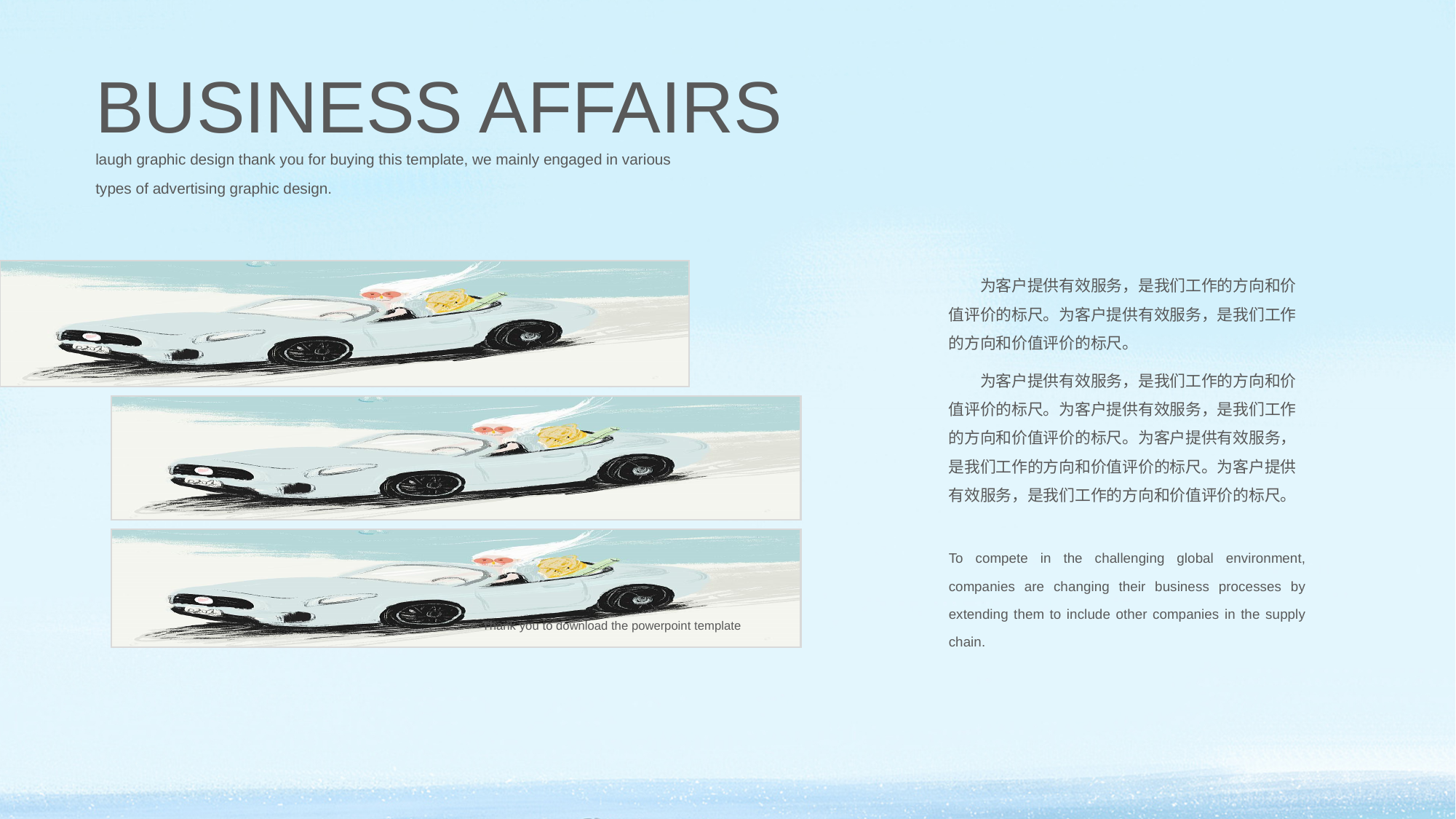

BUSINESS AFFAIRS
laugh graphic design thank you for buying this template, we mainly engaged in various types of advertising graphic design.

　　为客户提供有效服务，是我们工作的方向和价值评价的标尺。为客户提供有效服务，是我们工作的方向和价值评价的标尺。
　　为客户提供有效服务，是我们工作的方向和价值评价的标尺。为客户提供有效服务，是我们工作的方向和价值评价的标尺。为客户提供有效服务，是我们工作的方向和价值评价的标尺。为客户提供有效服务，是我们工作的方向和价值评价的标尺。
To compete in the challenging global environment, companies are changing their business processes by extending them to include other companies in the supply chain.
Thank you to download the powerpoint template